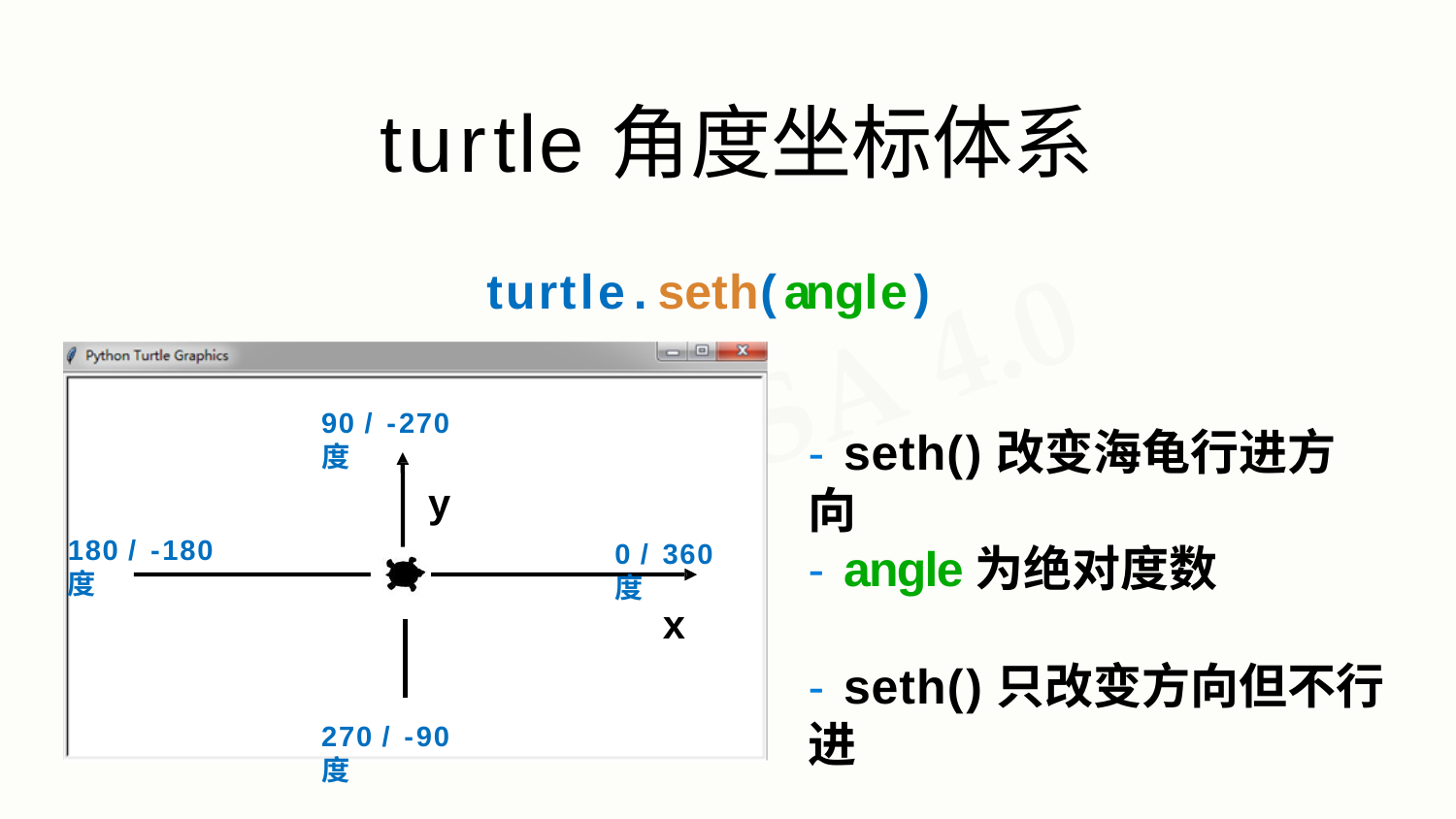

# turtle角度坐标体系
turtle.seth(angle)

90 / -270 度
y
- seth()改变海龟行进方向

180 / -180 度
0 / 360 度
- angle为绝对度数

x
- seth()只改变方向但不行进

270 / -90 度